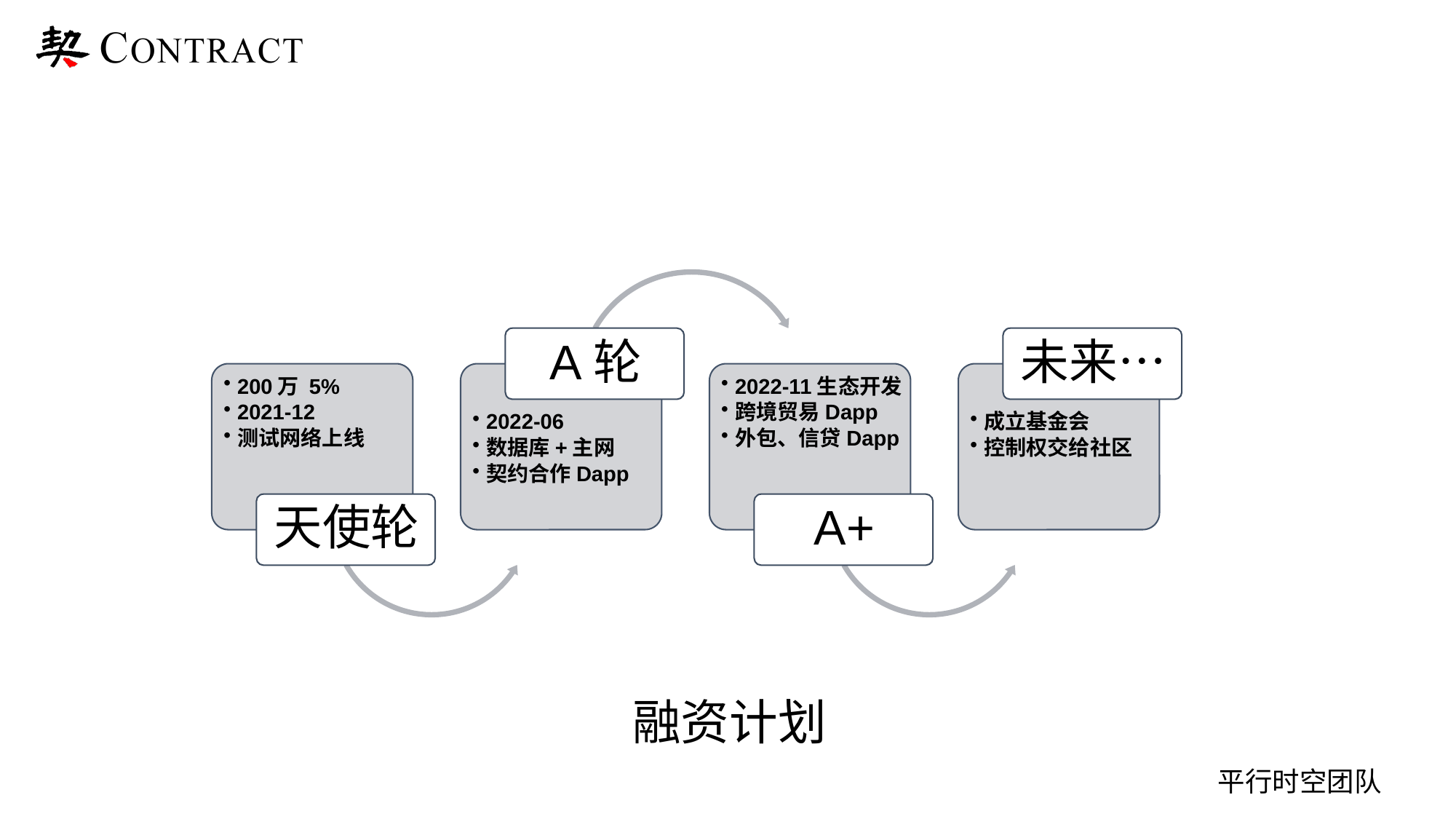

200万 5%
2021-12
测试网络上线
天使轮
2022-06
数据库+主网
契约合作Dapp
A轮
2022-11生态开发
跨境贸易Dapp
外包、信贷Dapp
A+
成立基金会
控制权交给社区
未来…
融资计划